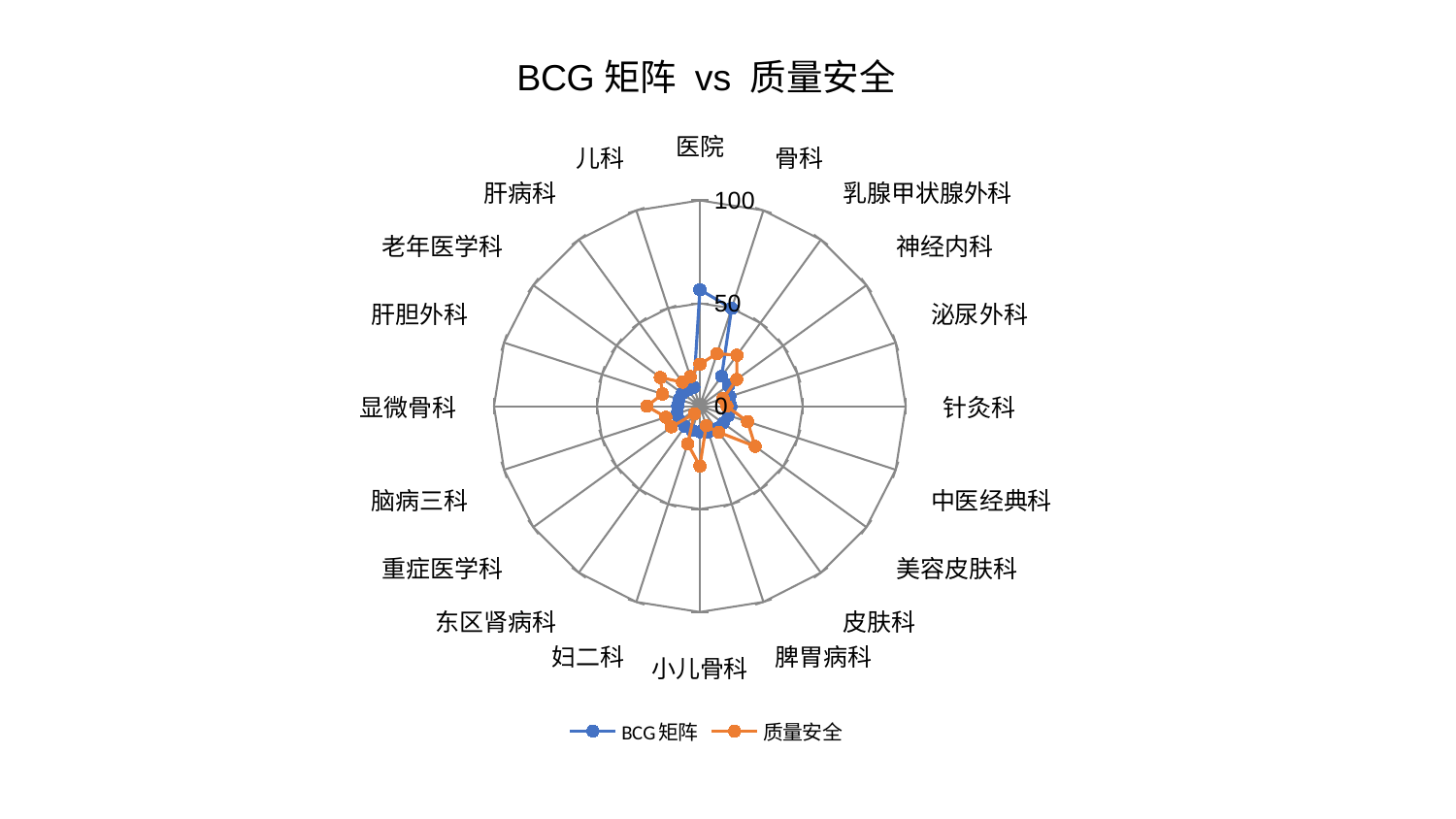

### Chart: BCG矩阵 vs 质量安全

| Category | BCG矩阵 | 质量安全 |
|---|---|---|
| 医院 | 56.62353569152373 | 20.41983399301282 |
| 骨科 | 50.00042626874621 | 26.845404356322465 |
| 乳腺甲状腺外科 | 18.01306262391215 | 30.6592427517545 |
| 神经内科 | 17.234237506367187 | 22.197856774881515 |
| 泌尿外科 | 15.2781582900462 | 11.87746343591118 |
| 针灸科 | 15.050500214367103 | 13.126058542612176 |
| 中医经典科 | 14.555534424867291 | 24.370241534230047 |
| 美容皮肤科 | 13.995482421896437 | 33.272623017705726 |
| 皮肤科 | 13.710348253303424 | 15.66018274591359 |
| 脾胃病科 | 13.074303687397599 | 9.990876752508354 |
| 小儿骨科 | 12.406633863349546 | 29.096359958403497 |
| 妇二科 | 12.327077131510183 | 19.205852722334097 |
| 东区肾病科 | 12.276776945228491 | 4.572076440877833 |
| 重症医学科 | 12.16957255167732 | 17.102533690301684 |
| 脑病三科 | 11.764249747162452 | 17.344244321360517 |
| 显微骨科 | 10.811127643688684 | 25.794046643603906 |
| 肝胆外科 | 10.582432794490693 | 19.07831799210746 |
| 老年医学科 | 10.566684329948751 | 23.74605678766129 |
| 肝病科 | 9.801168034245324 | 14.415305198382121 |
| 儿科 | 9.627925066995287 | 15.108073228278078 |
76